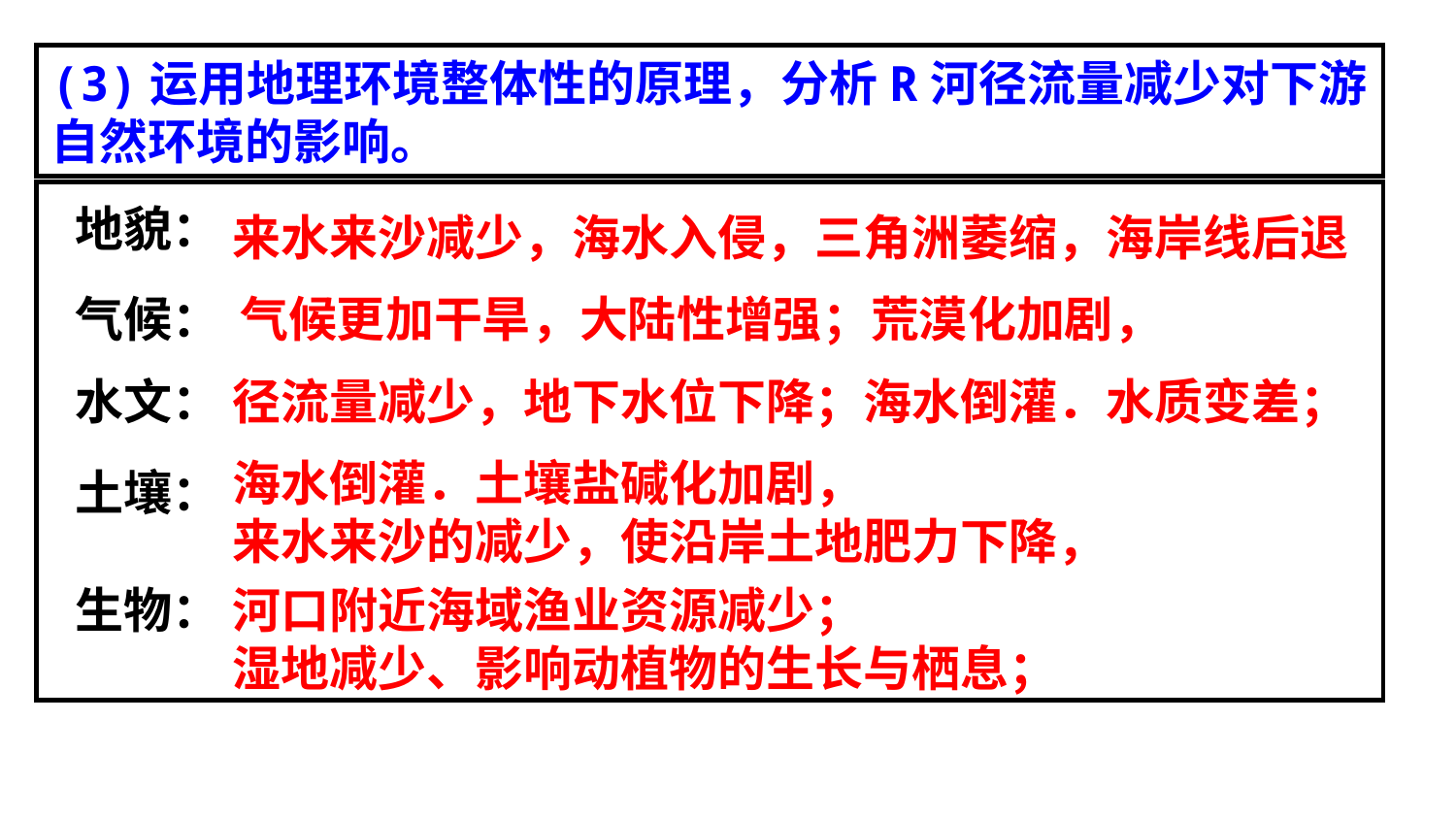

(3)运用地理环境整体性的原理，分析R河径流量减少对下游自然环境的影响。

地貌：
来水来沙减少，海水入侵，三角洲萎缩，海岸线后退
气候：
气候更加干旱，大陆性增强；荒漠化加剧，
水文：
径流量减少，地下水位下降；海水倒灌．水质变差；
海水倒灌．土壤盐碱化加剧，
来水来沙的减少，使沿岸土地肥力下降，
土壤：
生物：
河口附近海域渔业资源减少；
湿地减少、影响动植物的生长与栖息；